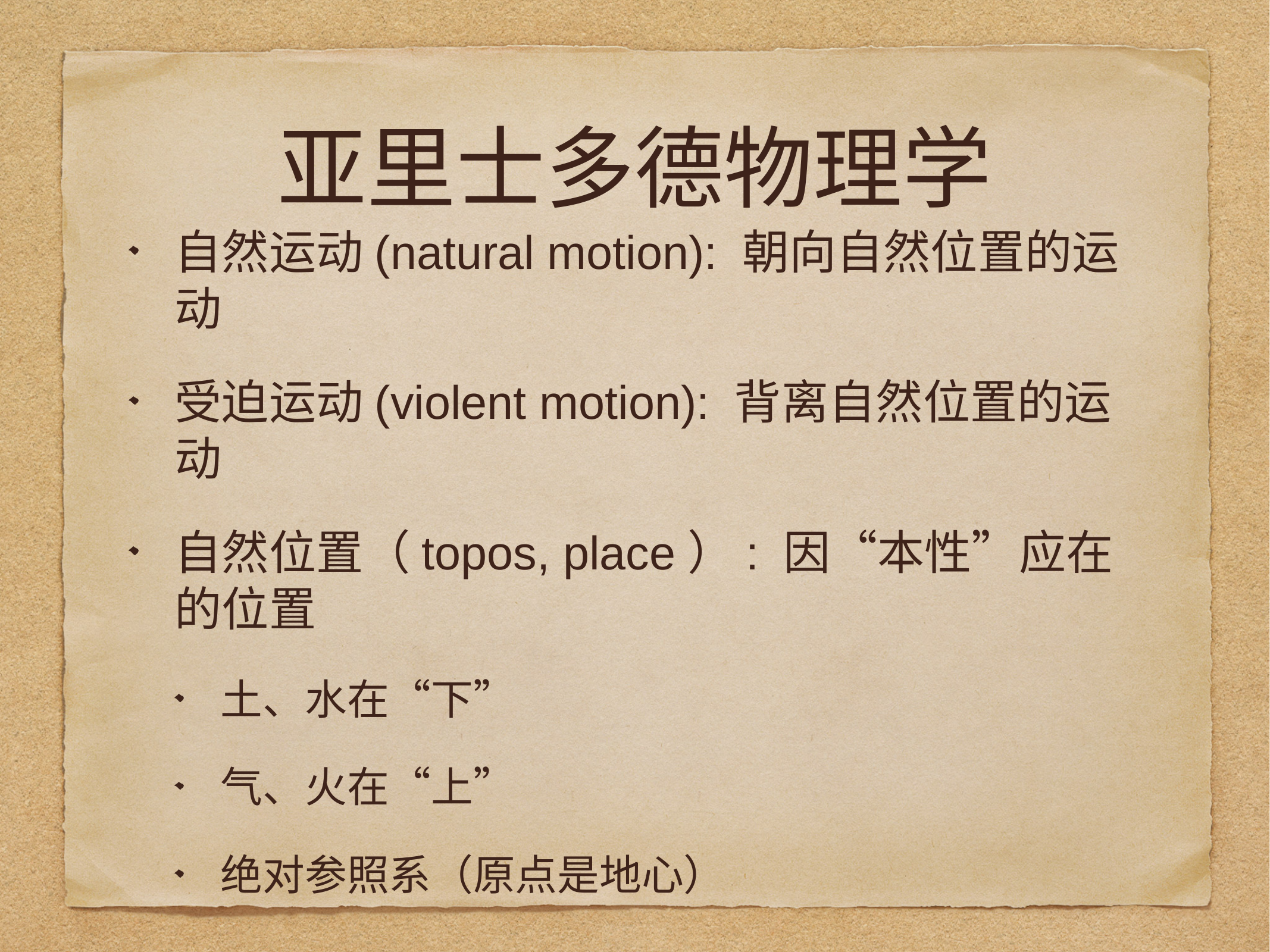

# 亚里士多德物理学
自然运动(natural motion): 朝向自然位置的运动
受迫运动(violent motion): 背离自然位置的运动
自然位置（topos, place）: 因“本性”应在的位置
土、水在“下”
气、火在“上”
绝对参照系（原点是地心）